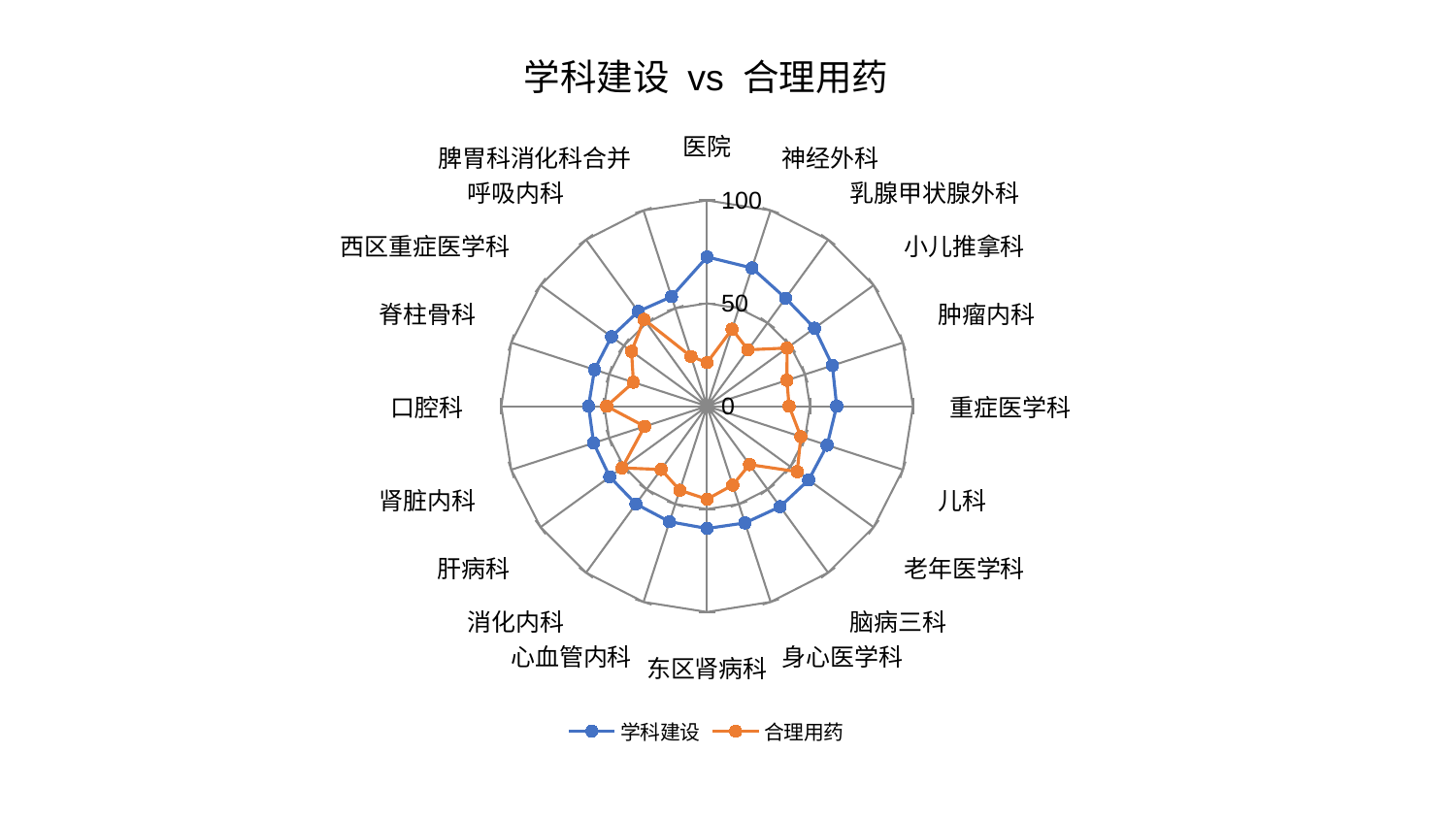

### Chart: 学科建设 vs 合理用药

| Category | 学科建设 | 合理用药 |
|---|---|---|
| 医院 | 72.51864463555009 | 21.179009432667446 |
| 神经外科 | 70.60723401379752 | 39.3457294827211 |
| 乳腺甲状腺外科 | 64.87429044622988 | 33.862845107806834 |
| 小儿推拿科 | 64.51681511906881 | 48.07443876924762 |
| 肿瘤内科 | 63.99545682777716 | 40.76526863498966 |
| 重症医学科 | 62.96690803068102 | 39.8552670334418 |
| 儿科 | 61.330125201770535 | 47.8833355608553 |
| 老年医学科 | 60.992028575827064 | 54.1589397558921 |
| 脑病三科 | 60.36348611301669 | 35.07076297341648 |
| 身心医学科 | 59.65029310593578 | 40.33051062519392 |
| 东区肾病科 | 59.43559508689973 | 45.188766448917946 |
| 心血管内科 | 59.02701245395086 | 42.95774324721634 |
| 消化内科 | 58.7623131727925 | 38.00860156813705 |
| 肝病科 | 58.433449625521575 | 51.06333020363061 |
| 肾脏内科 | 57.94838873542376 | 31.883288947263726 |
| 口腔科 | 57.57451450084834 | 48.79000256068028 |
| 脊柱骨科 | 57.50011830303458 | 37.643392589008556 |
| 西区重症医学科 | 57.424365197036344 | 45.370039367766154 |
| 呼吸内科 | 56.91085503356451 | 52.136443008345736 |
| 脾胃科消化科合并 | 55.963434913508536 | 25.44468504328701 |
18